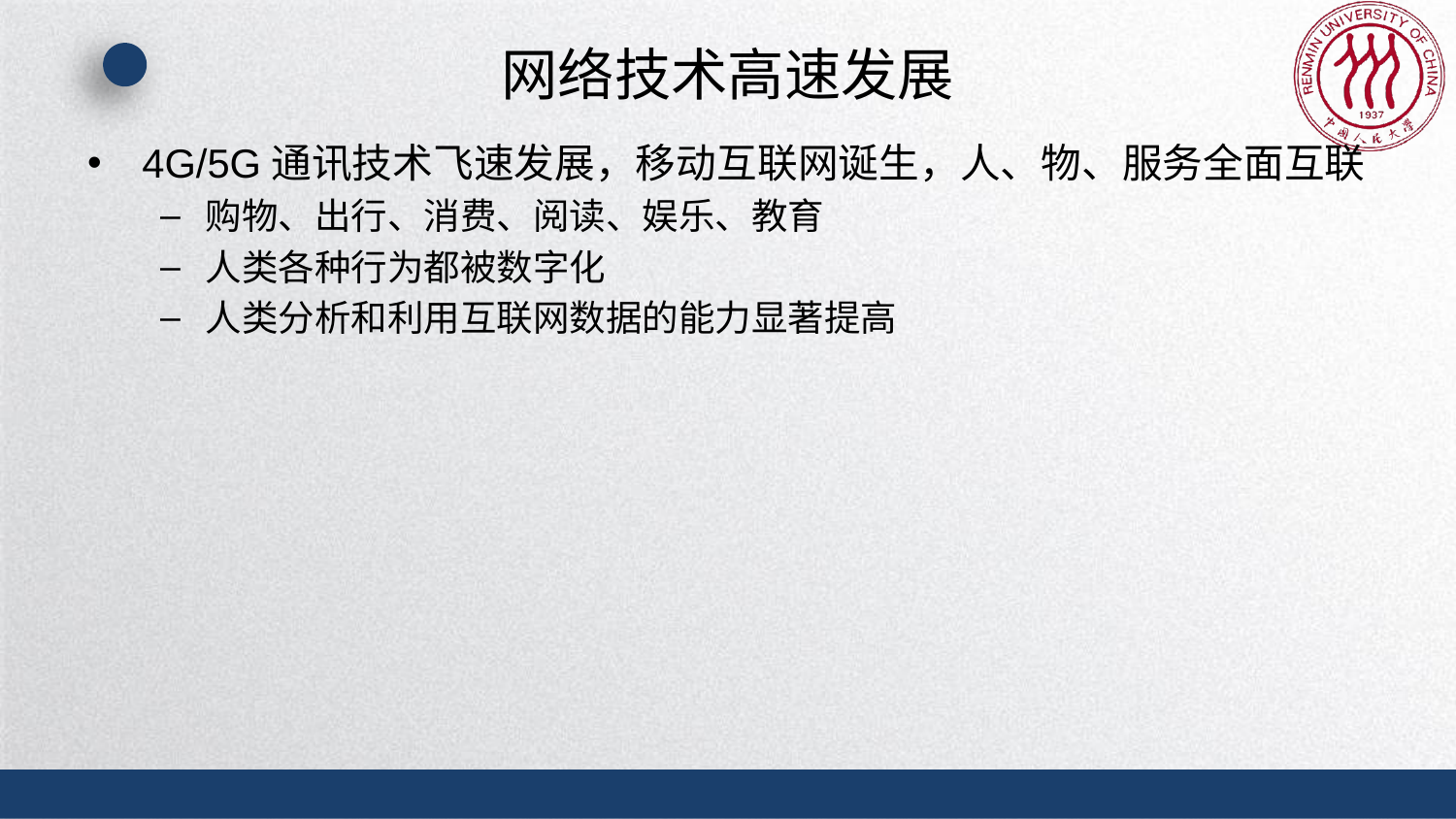

# 网络技术高速发展
4G/5G通讯技术飞速发展，移动互联网诞生，人、物、服务全面互联
购物、出行、消费、阅读、娱乐、教育
人类各种行为都被数字化
人类分析和利用互联网数据的能力显著提高